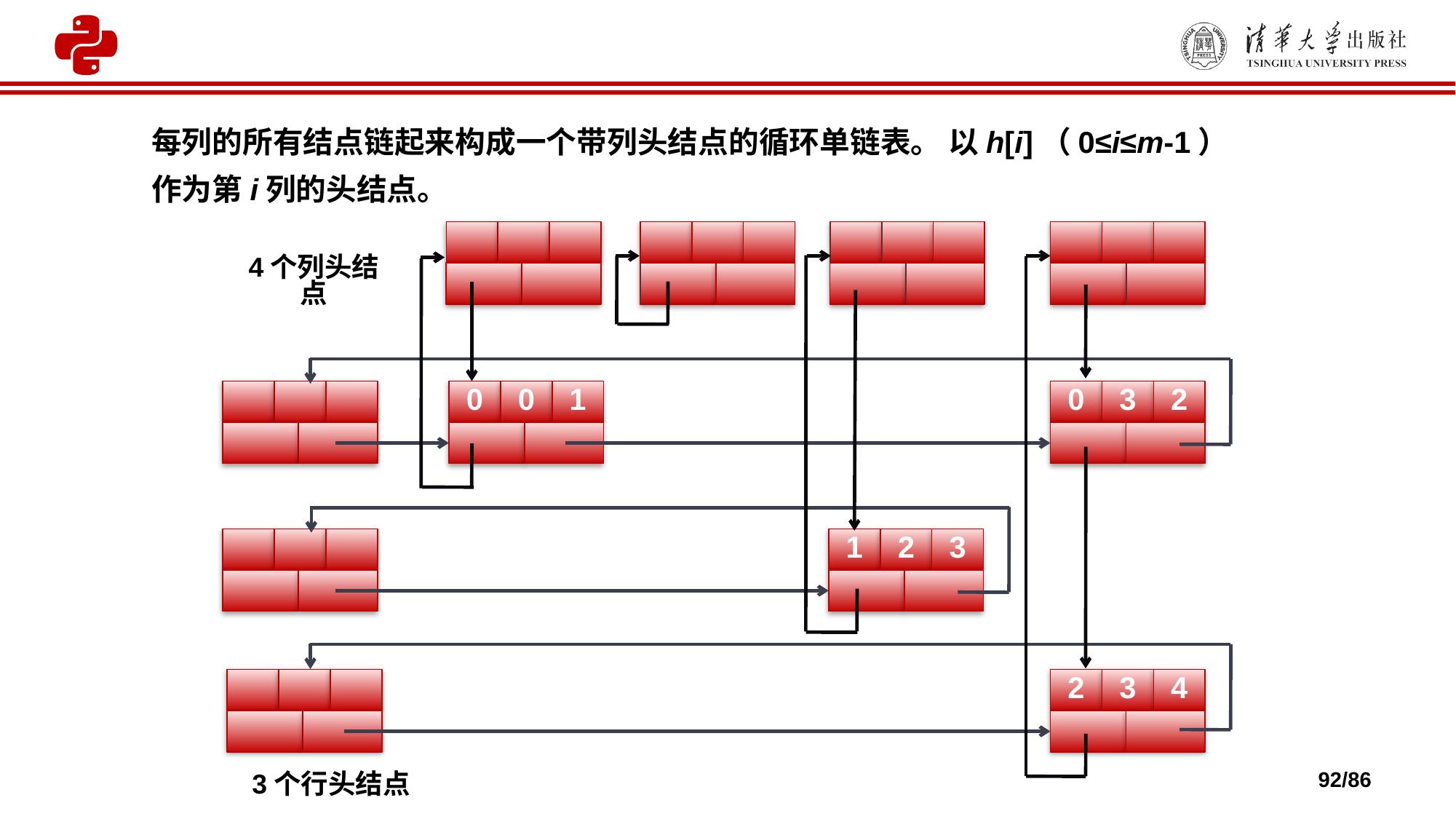

每列的所有结点链起来构成一个带列头结点的循环单链表。 以h[i]（0≤i≤m-1）作为第i列的头结点。

4个列头结点

0
0
1

0
3
2

1
2
3

2
3
4

92/86
3个行头结点